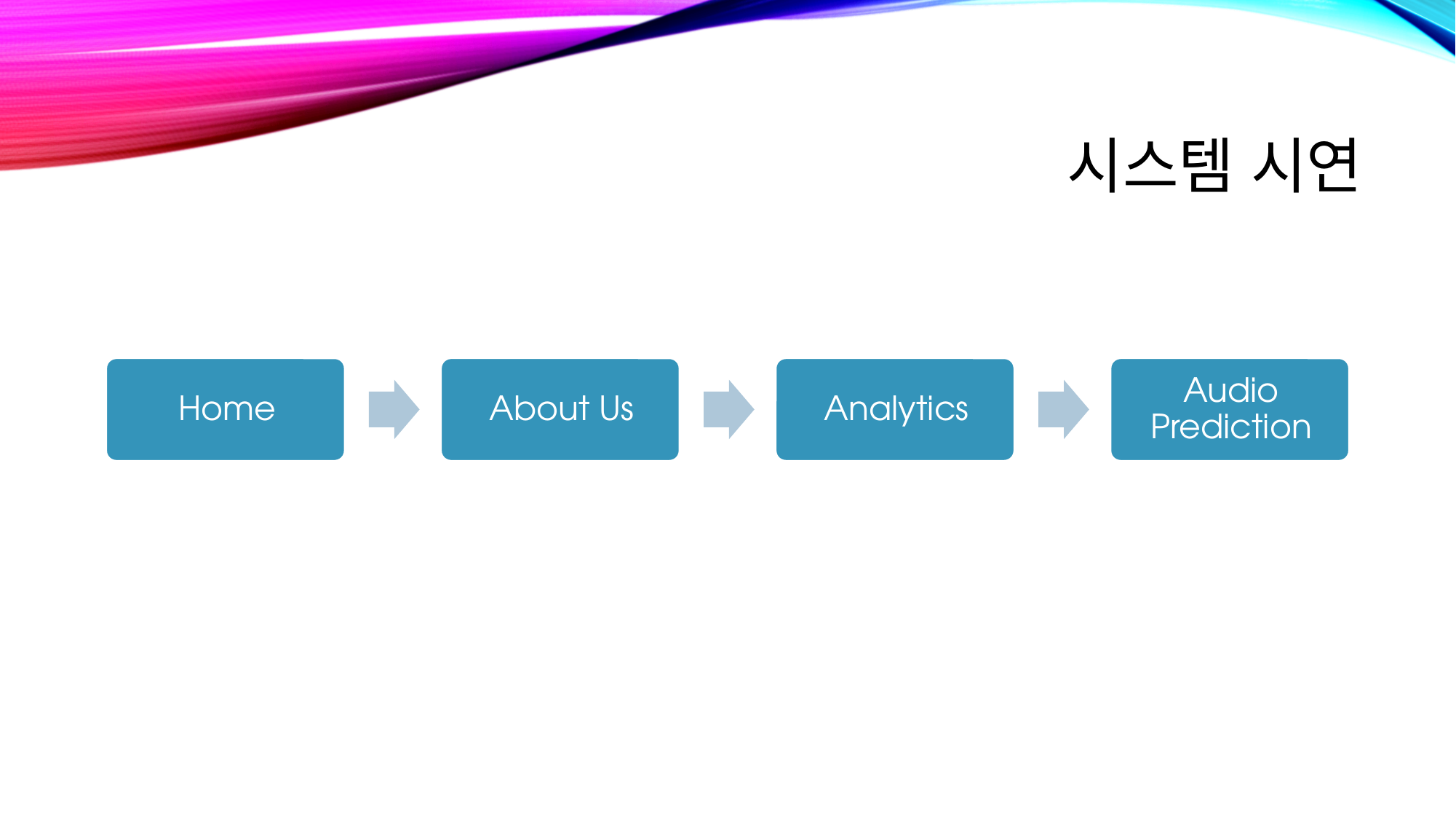

# 시스템 시연
Home

About Us

Analytics

Audio Prediction